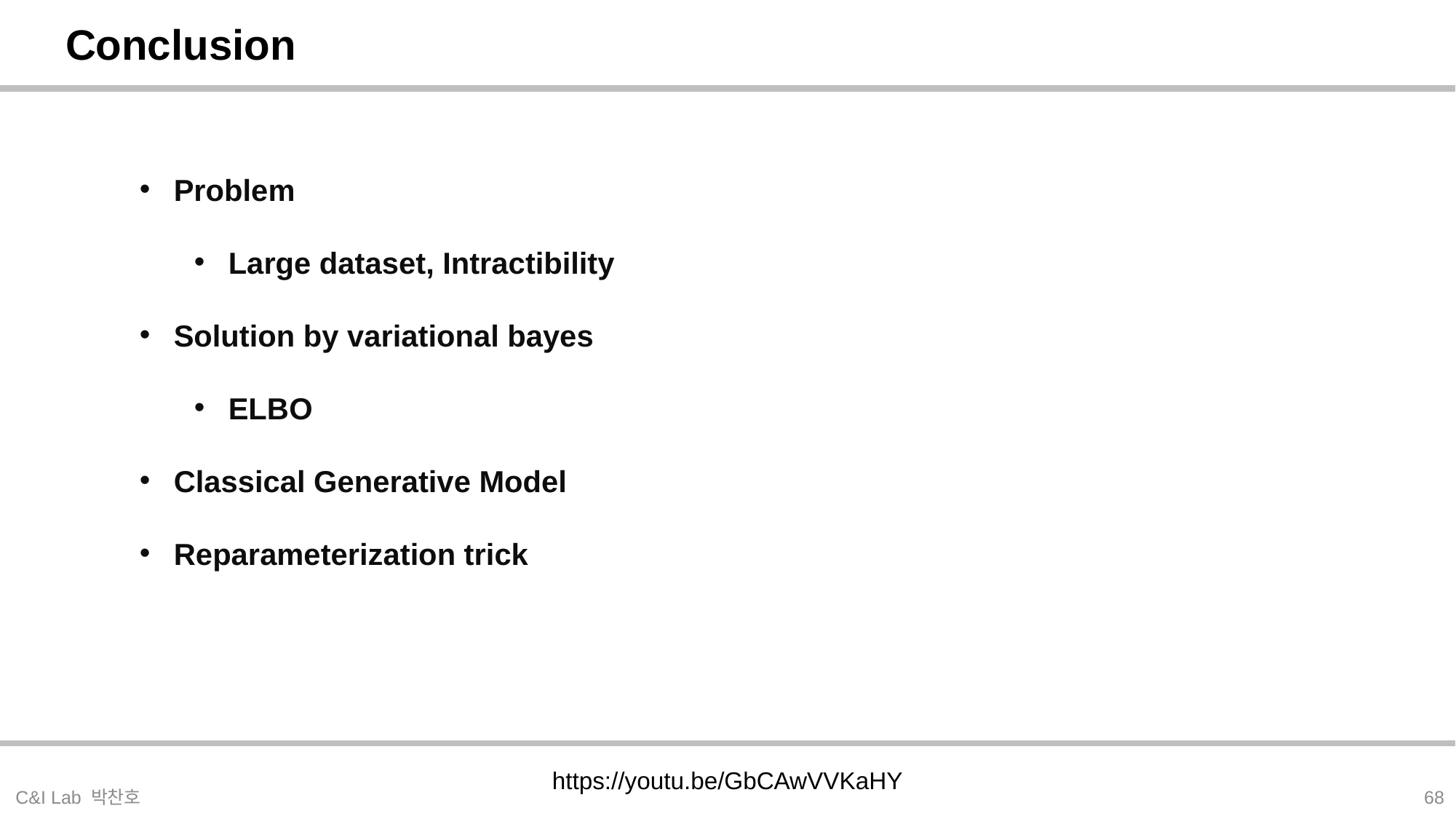

| Conclusion |
| --- |
Problem
Large dataset, Intractibility
Solution by variational bayes
ELBO
Classical Generative Model
Reparameterization trick
| https://youtu.be/GbCAwVVKaHY |
| --- |
68
C&I Lab 박찬호